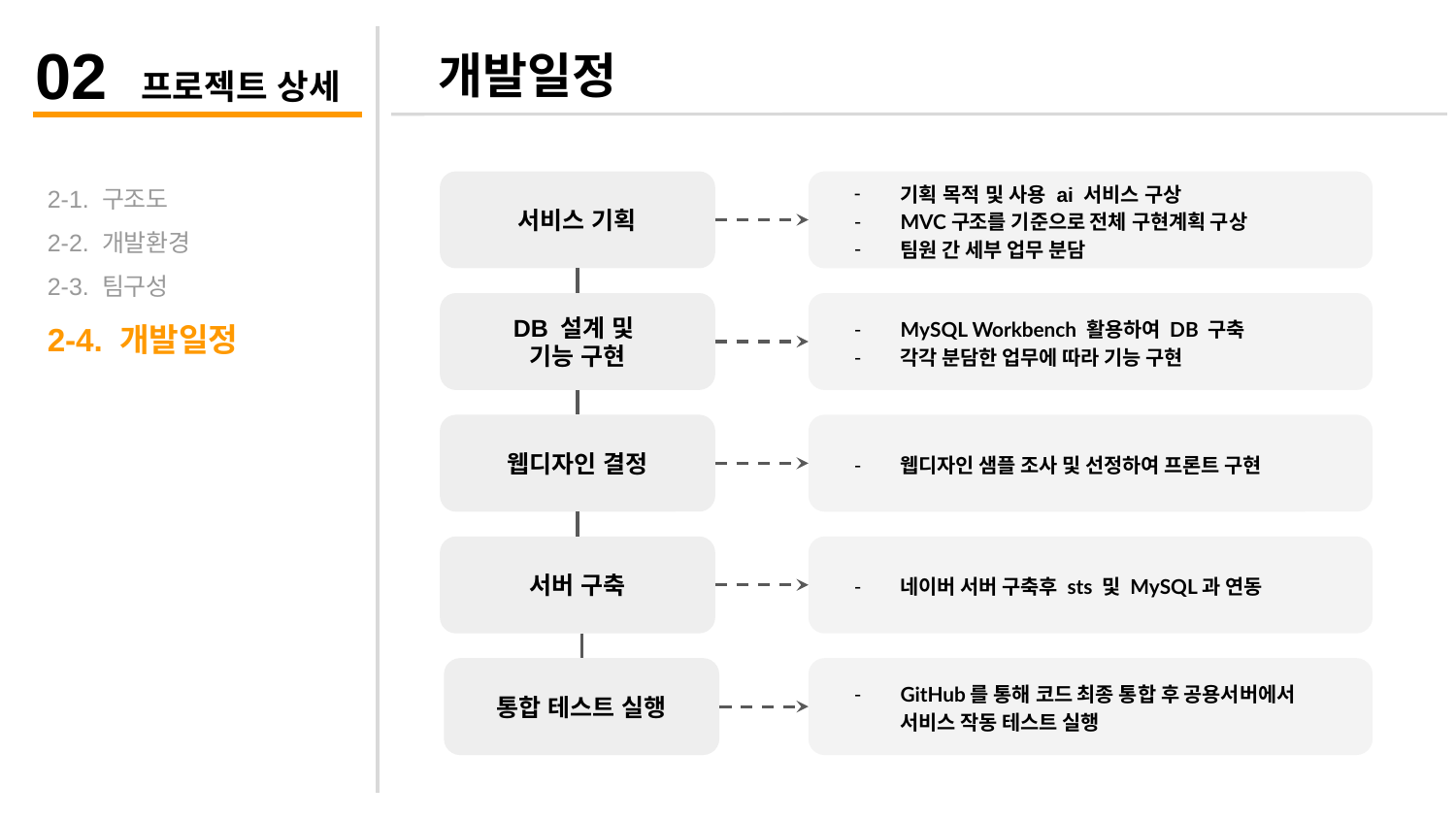

02 프로젝트 상세
개발일정
2-1. 구조도
2-2. 개발환경
2-3. 팀구성
2-4. 개발일정
서비스 기획
기획 목적 및 사용 ai 서비스 구상
MVC구조를 기준으로 전체 구현계획 구상
팀원 간 세부 업무 분담
DB 설계 및
기능 구현
MySQL Workbench 활용하여 DB 구축
각각 분담한 업무에 따라 기능 구현
웹디자인 결정
웹디자인 샘플 조사 및 선정하여 프론트 구현
서버 구축
네이버 서버 구축후 sts 및 MySQL과 연동
통합 테스트 실행
GitHub를 통해 코드 최종 통합 후 공용서버에서 서비스 작동 테스트 실행